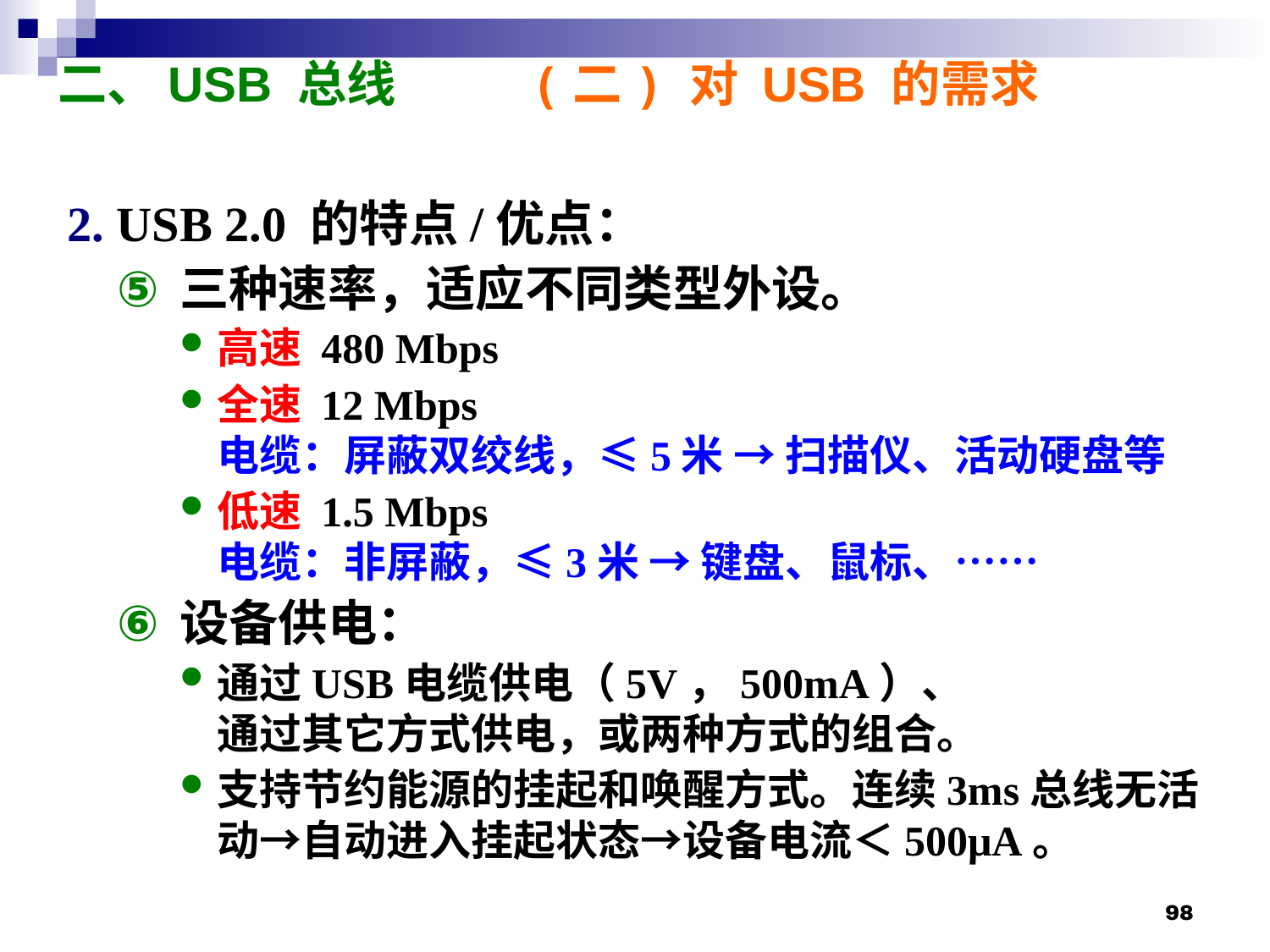

# 二、USB 总线           (二) 对 USB 的需求
USB 2.0 的特点/优点：
三种速率，适应不同类型外设。
高速 480 Mbps
全速 12 Mbps
电缆：屏蔽双绞线，≤5米 → 扫描仪、活动硬盘等
低速 1.5 Mbps
电缆：非屏蔽，≤3米 → 键盘、鼠标、……
设备供电：
通过USB电缆供电（5V，500mA）、
通过其它方式供电，或两种方式的组合。
支持节约能源的挂起和唤醒方式。连续3ms总线无活动→自动进入挂起状态→设备电流＜500μA。
98